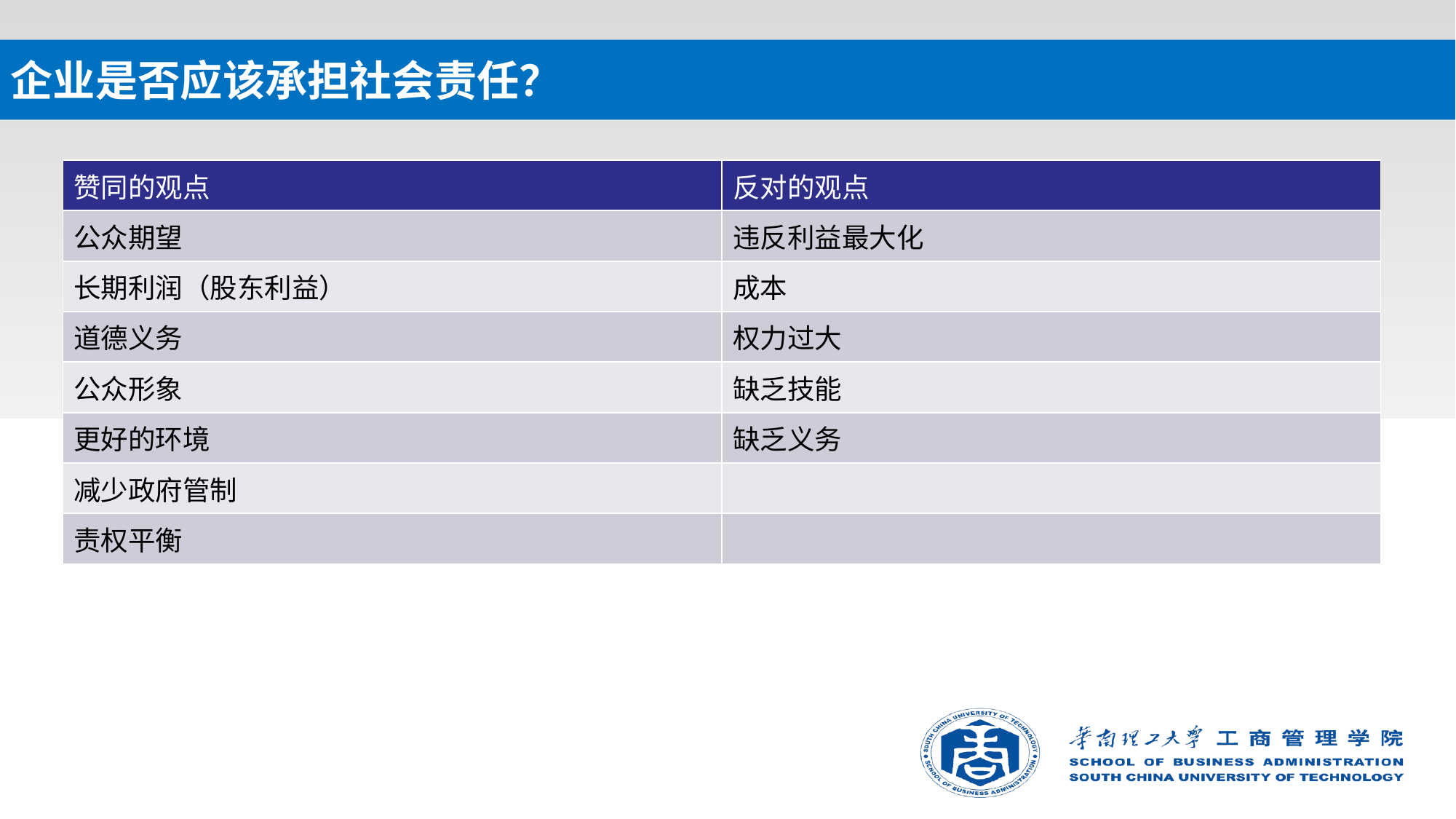

# 企业是否应该承担社会责任？
| 赞同的观点 | 反对的观点 |
| --- | --- |
| 公众期望 | 违反利益最大化 |
| 长期利润（股东利益） | 成本 |
| 道德义务 | 权力过大 |
| 公众形象 | 缺乏技能 |
| 更好的环境 | 缺乏义务 |
| 减少政府管制 |  |
| 责权平衡 |  |